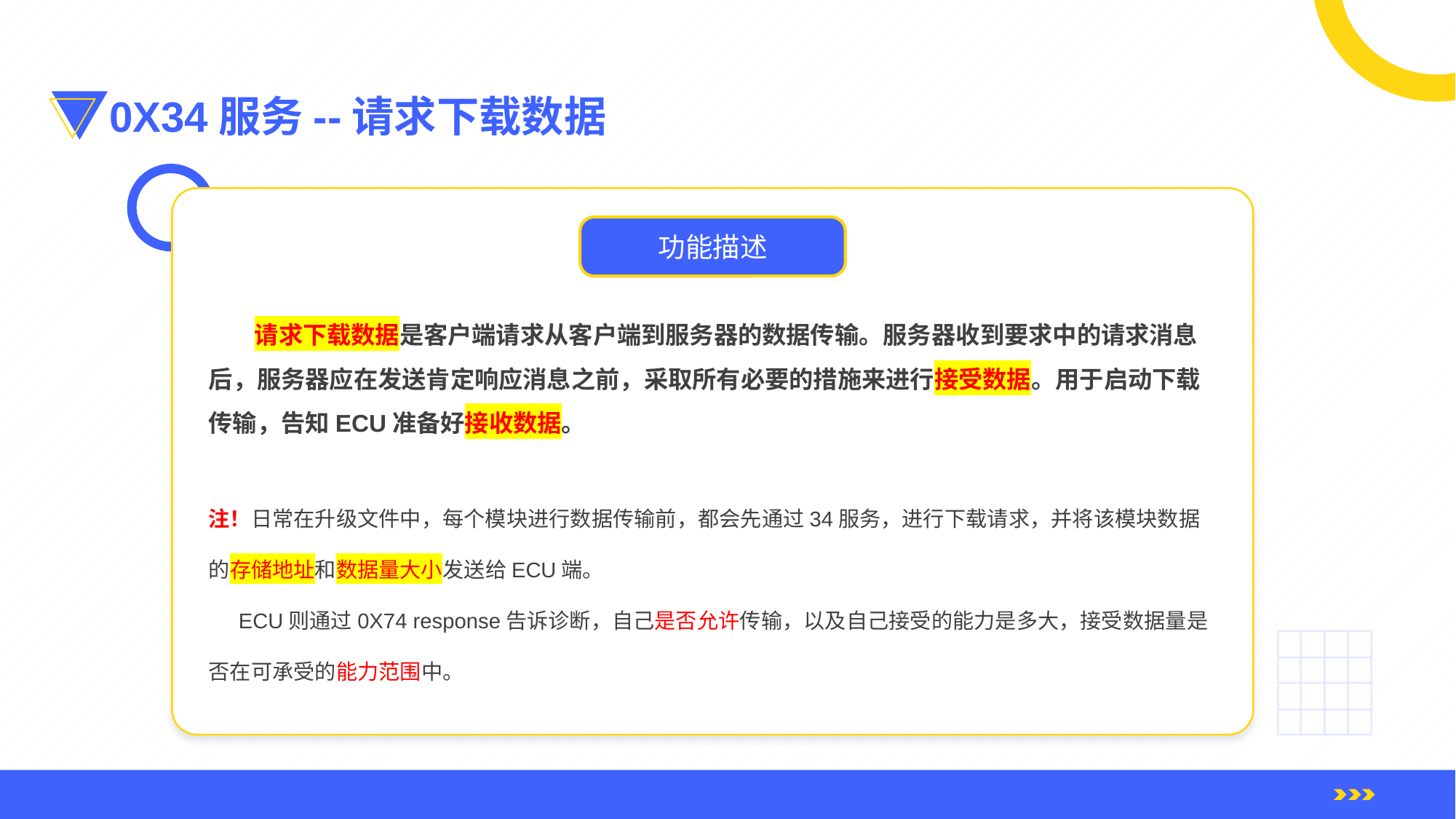

0X34服务--请求下载数据

功能描述
        请求下载数据是客户端请求从客户端到服务器的数据传输。服务器收到要求中的请求消息后，服务器应在发送肯定响应消息之前，采取所有必要的措施来进行接受数据。用于启动下载传输，告知ECU准备好接收数据。

注！日常在升级文件中，每个模块进行数据传输前，都会先通过34服务，进行下载请求，并将该模块数据的存储地址和数据量大小发送给ECU端。
     ECU则通过0X74 response告诉诊断，自己是否允许传输，以及自己接受的能力是多大，接受数据量是否在可承受的能力范围中。